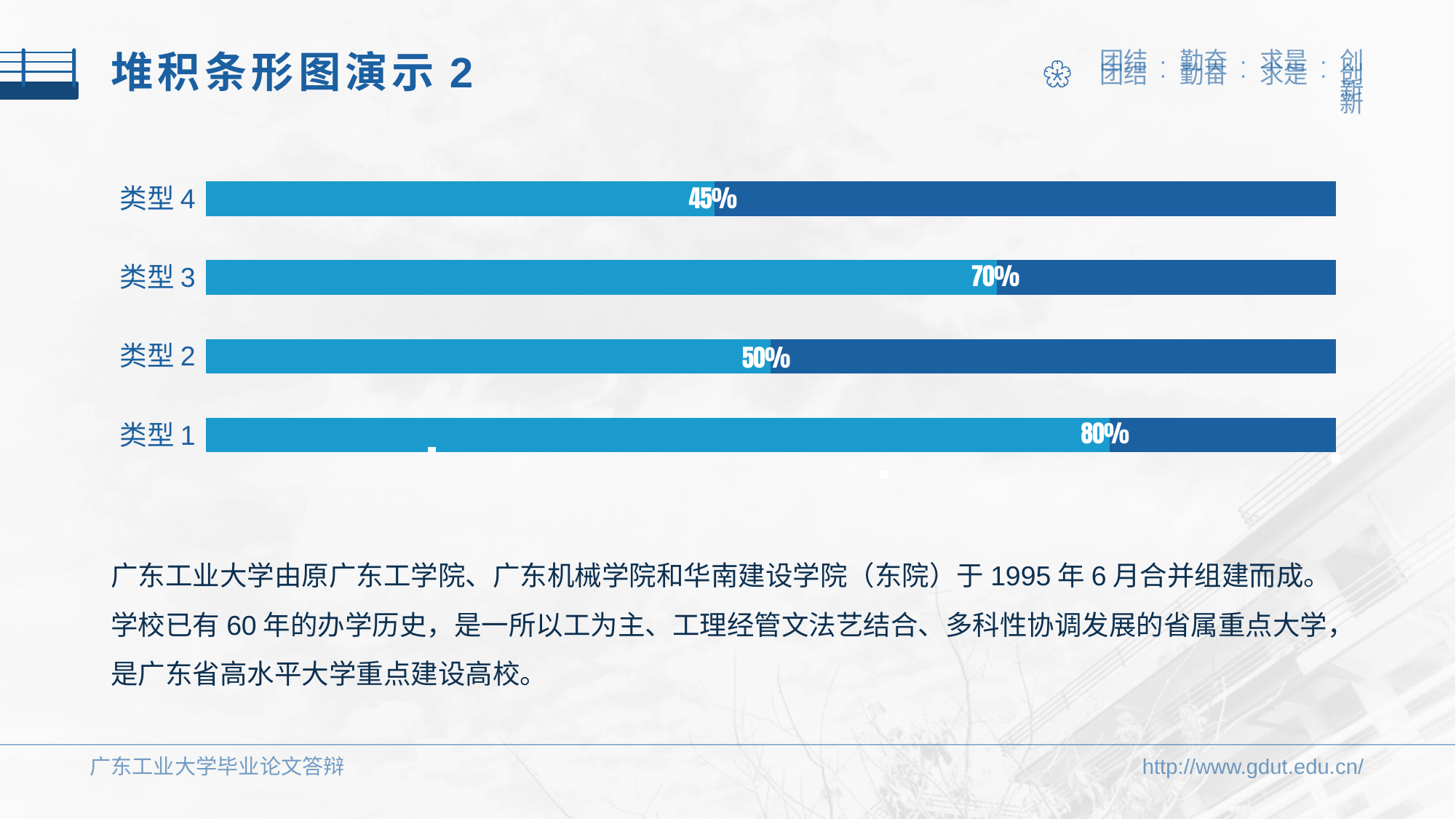

堆积条形图演示2

### Chart

| Category | 总占比 | 占比 |  |
|---|---|---|---|
| 类型1 | 1.0 | 0.8 | 0.2 |
| 类型2 | 1.0 | 0.5 | 0.6 |
| 类型3 | 1.0 | 0.7 | 1.0 |
| 类型4 | 1.0 | 0.45 | 1.4 |
广东工业大学由原广东工学院、广东机械学院和华南建设学院（东院）于1995年6月合并组建而成。学校已有60年的办学历史，是一所以工为主、工理经管文法艺结合、多科性协调发展的省属重点大学，是广东省高水平大学重点建设高校。